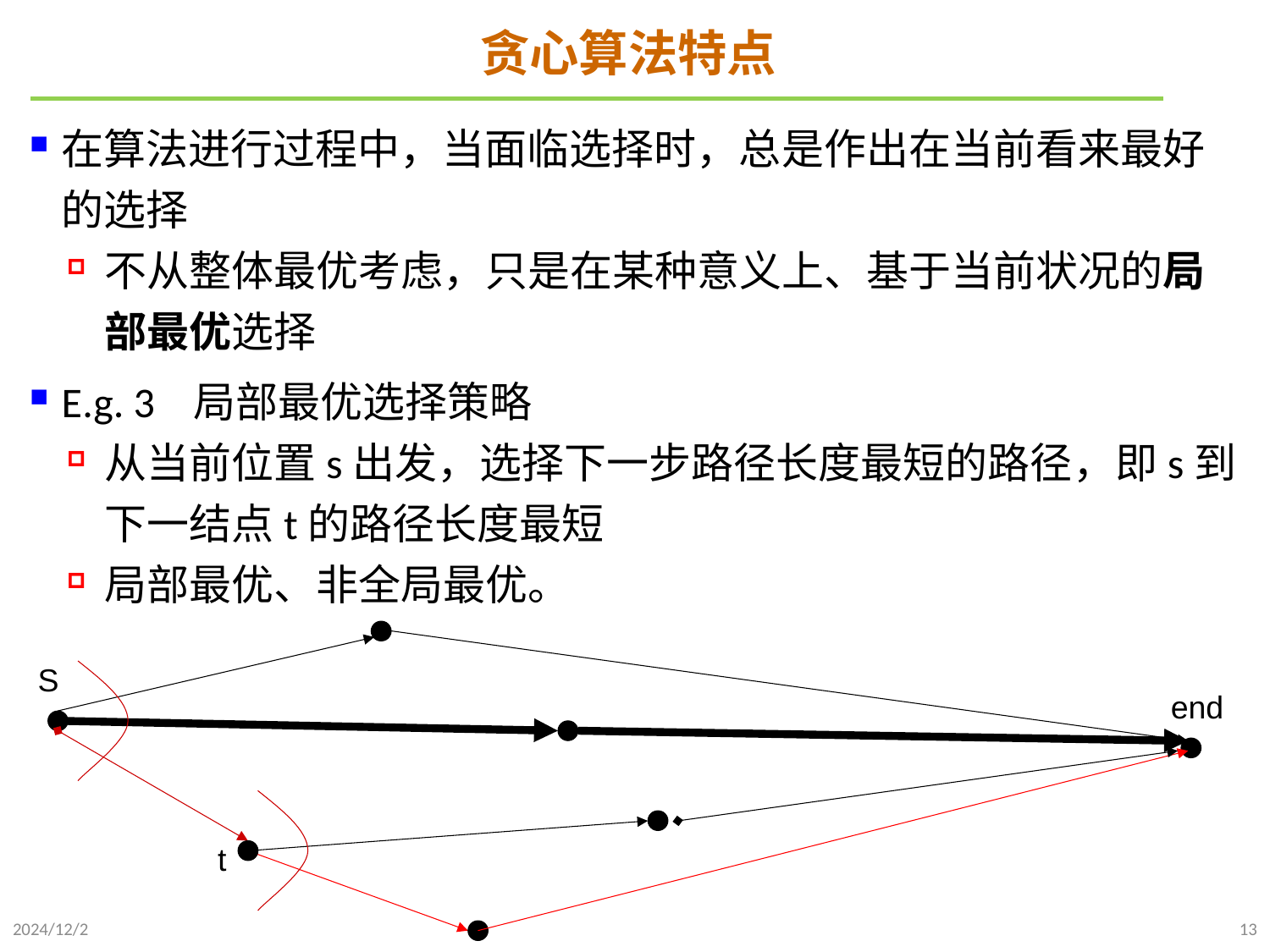

# 贪心算法特点
在算法进行过程中，当面临选择时，总是作出在当前看来最好的选择
不从整体最优考虑，只是在某种意义上、基于当前状况的局部最优选择
E.g. 3   局部最优选择策略
从当前位置s出发，选择下一步路径长度最短的路径，即s到下一结点t的路径长度最短
局部最优、非全局最优。

S

end

t

2024/12/2
13